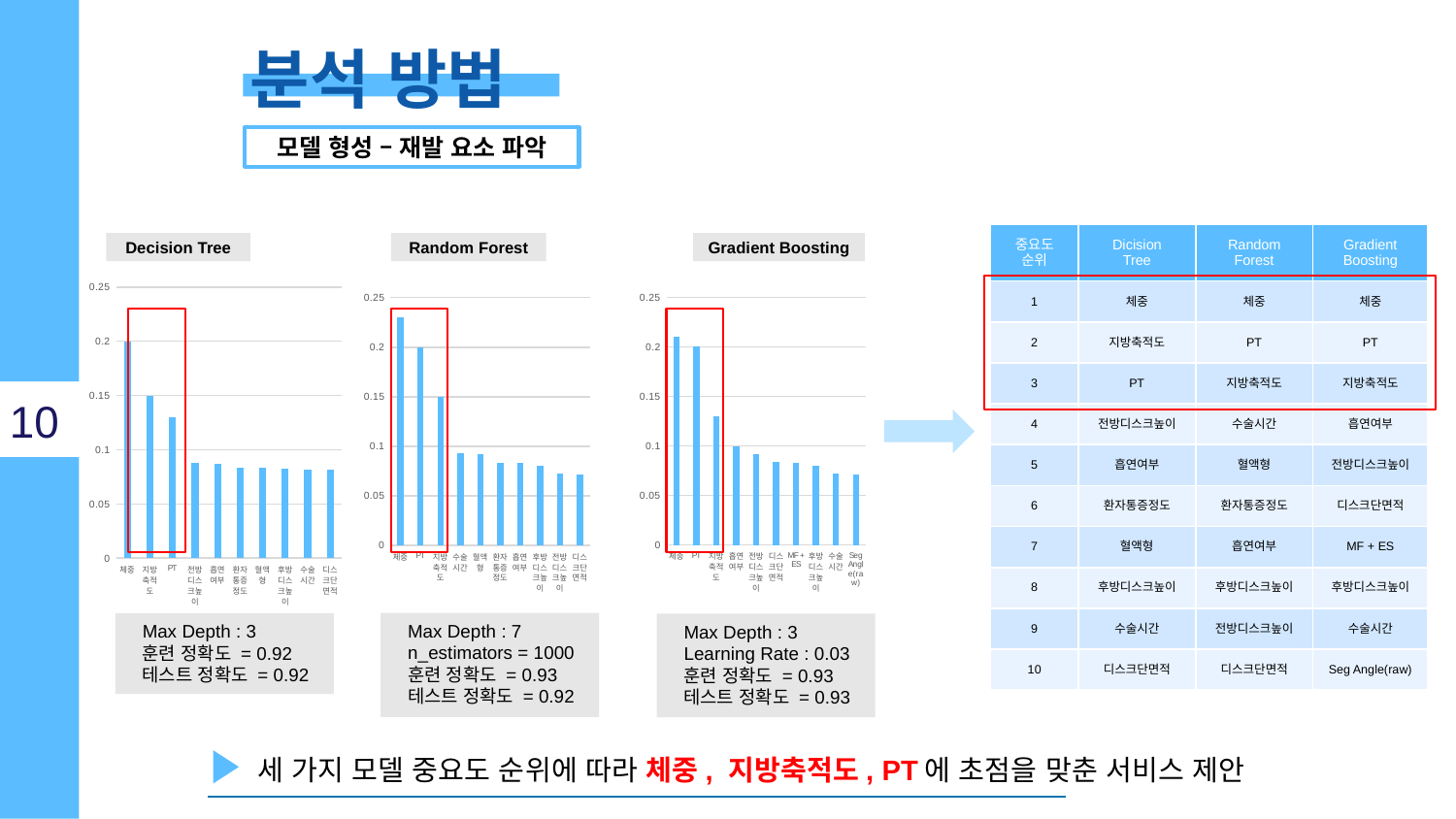

분석 방법

모델 형성 – 재발 요소 파악
| 중요도 순위 | Dicision Tree | Random Forest | Gradient Boosting |
| --- | --- | --- | --- |
| 1 | 체중 | 체중 | 체중 |
| 2 | 지방축적도 | PT | PT |
| 3 | PT | 지방축적도 | 지방축적도 |
| 4 | 전방디스크높이 | 수술시간 | 흡연여부 |
| 5 | 흡연여부 | 혈액형 | 전방디스크높이 |
| 6 | 환자통증정도 | 환자통증정도 | 디스크단면적 |
| 7 | 혈액형 | 흡연여부 | MF + ES |
| 8 | 후방디스크높이 | 후방디스크높이 | 후방디스크높이 |
| 9 | 수술시간 | 전방디스크높이 | 수술시간 |
| 10 | 디스크단면적 | 디스크단면적 | Seg Angle(raw) |
Decision Tree
Random Forest
Gradient Boosting

### Chart

| Category | 중요도 |
|---|---|
| 체중 | 0.2 |
| 지방축적도 | 0.15 |
| PT | 0.13 |
| 전방디스크높이 | 0.088 |
| 흡연여부 | 0.0868 |
| 환자통증정도 | 0.0836 |
| 혈액형 | 0.0831 |
| 후방디스크높이 | 0.082 |
| 수술시간 | 0.0819 |
| 디스크단면적 | 0.0815 |

### Chart

| Category | 중요도 |
|---|---|
| 체중 | 0.21 |
| PT | 0.2 |
| 지방축적도 | 0.13 |
| 흡연여부 | 0.1 |
| 전방디스크높이 | 0.092 |
| 디스크단면적 | 0.0836 |
| MF + ES | 0.0831 |
| 후방디스크높이 | 0.08 |
| 수술시간 | 0.072 |
| Seg Angle(raw) | 0.0715 |

### Chart

| Category | 중요도 |
|---|---|
| 체중 | 0.23 |
| PT | 0.2 |
| 지방축적도 | 0.15 |
| 수술시간 | 0.093 |
| 혈액형 | 0.092 |
| 환자통증정도 | 0.0836 |
| 흡연여부 | 0.0831 |
| 후방디스크높이 | 0.08 |
| 전방디스크높이 | 0.072 |
| 디스크단면적 | 0.0715 |

10

Max Depth : 7
n_estimators = 1000
훈련 정확도 = 0.93
테스트 정확도 = 0.92

Max Depth : 3
훈련 정확도 = 0.92
테스트 정확도 = 0.92

Max Depth : 3
Learning Rate : 0.03
훈련 정확도 = 0.93
테스트 정확도 = 0.93

세 가지 모델 중요도 순위에 따라 체중, 지방축적도, PT에 초점을 맞춘 서비스 제안